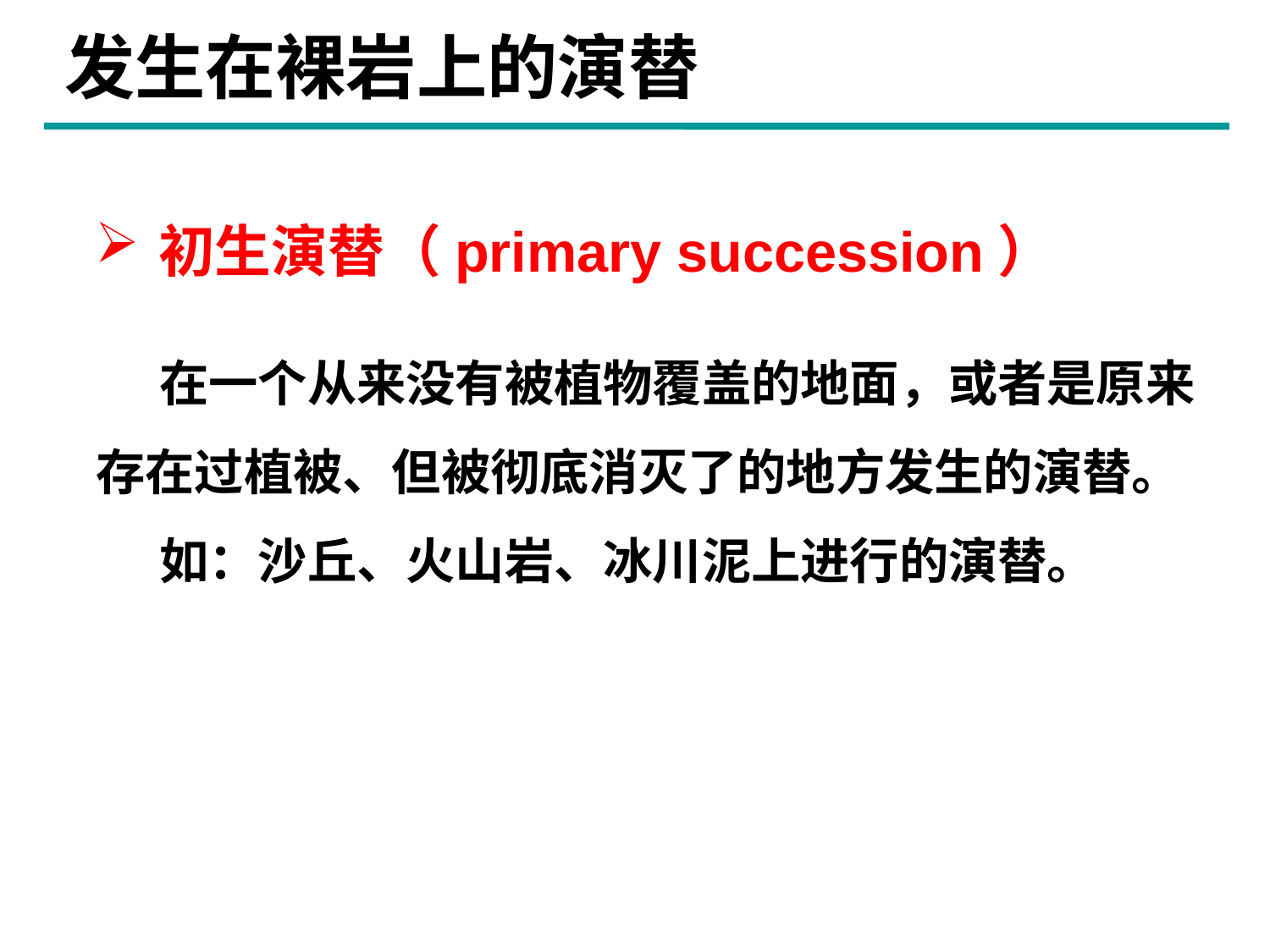

# 发生在裸岩上的演替
初生演替（primary succession）
在一个从来没有被植物覆盖的地面，或者是原来存在过植被、但被彻底消灭了的地方发生的演替。
如：沙丘、火山岩、冰川泥上进行的演替。